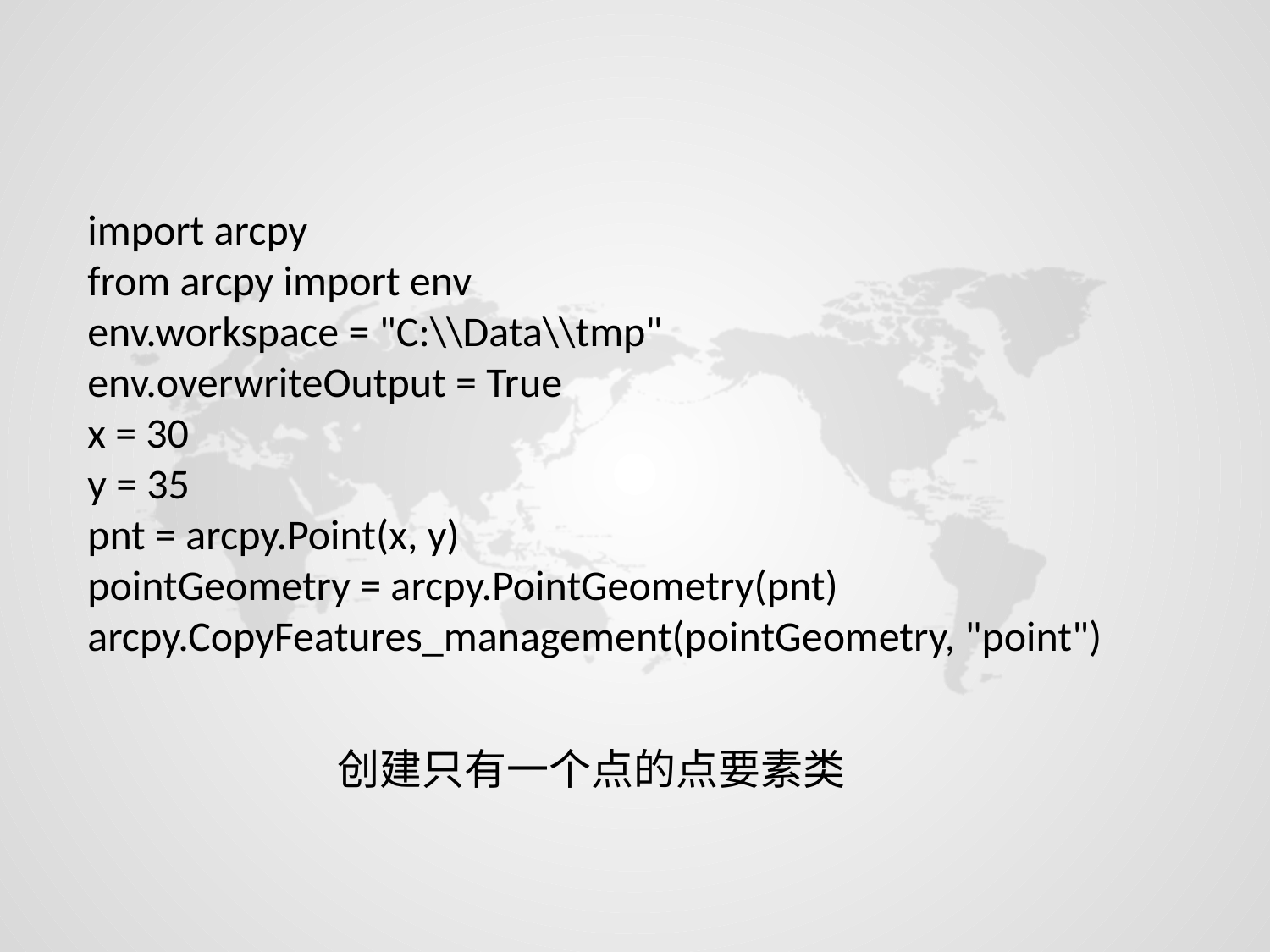

import arcpy
from arcpy import env
env.workspace = "C:\\Data\\tmp"
env.overwriteOutput = True
x = 30
y = 35
pnt = arcpy.Point(x, y)
pointGeometry = arcpy.PointGeometry(pnt)
arcpy.CopyFeatures_management(pointGeometry, "point")
创建只有一个点的点要素类